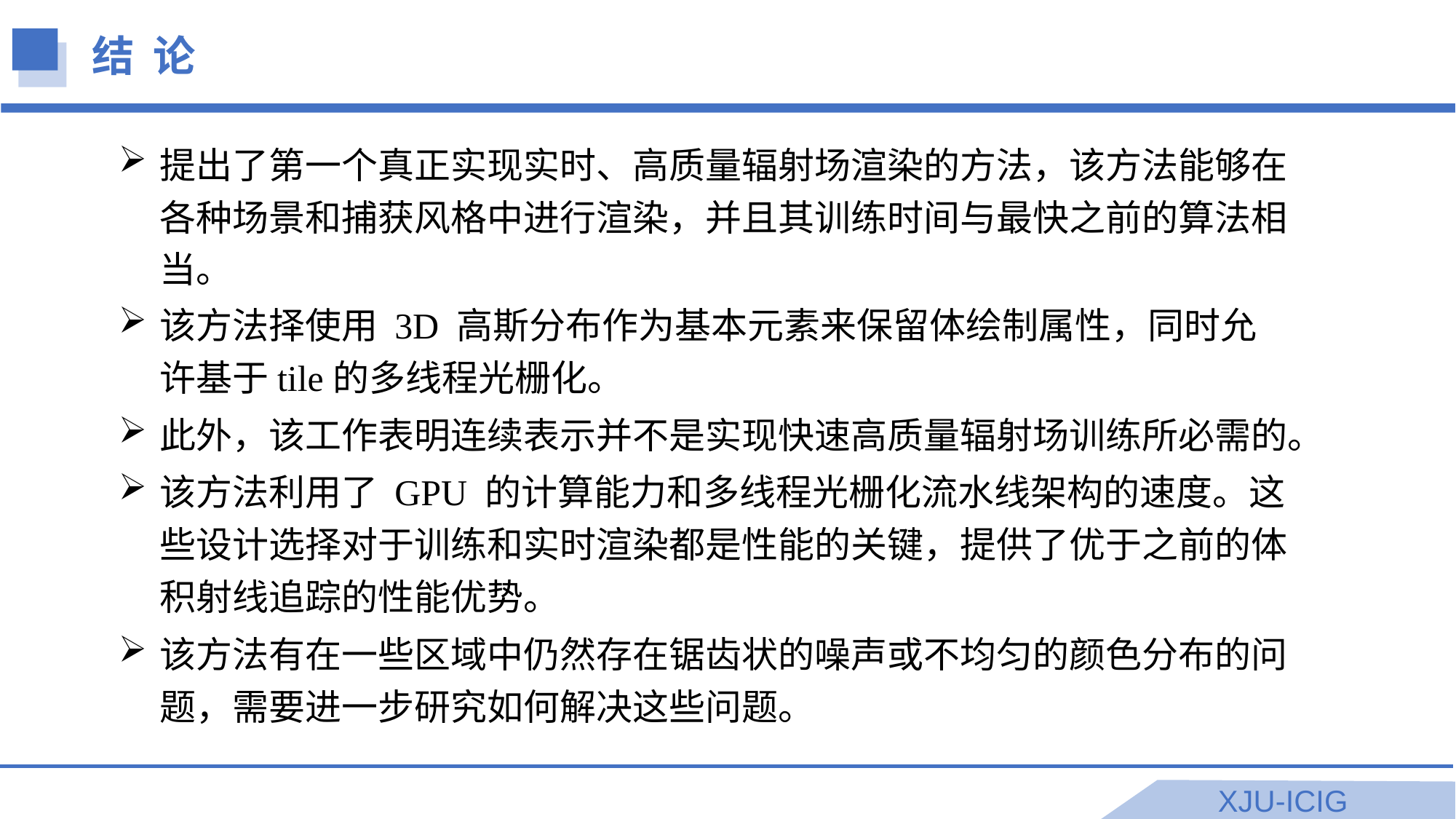

结  论

提出了第一个真正实现实时、高质量辐射场渲染的方法，该方法能够在各种场景和捕获风格中进行渲染，并且其训练时间与最快之前的算法相当。
该方法择使用 3D 高斯分布作为基本元素来保留体绘制属性，同时允许基于tile的多线程光栅化。
此外，该工作表明连续表示并不是实现快速高质量辐射场训练所必需的。
该方法利用了 GPU 的计算能力和多线程光栅化流水线架构的速度。这些设计选择对于训练和实时渲染都是性能的关键，提供了优于之前的体积射线追踪的性能优势。
该方法有在一些区域中仍然存在锯齿状的噪声或不均匀的颜色分布的问题，需要进一步研究如何解决这些问题。
XJU-ICIG